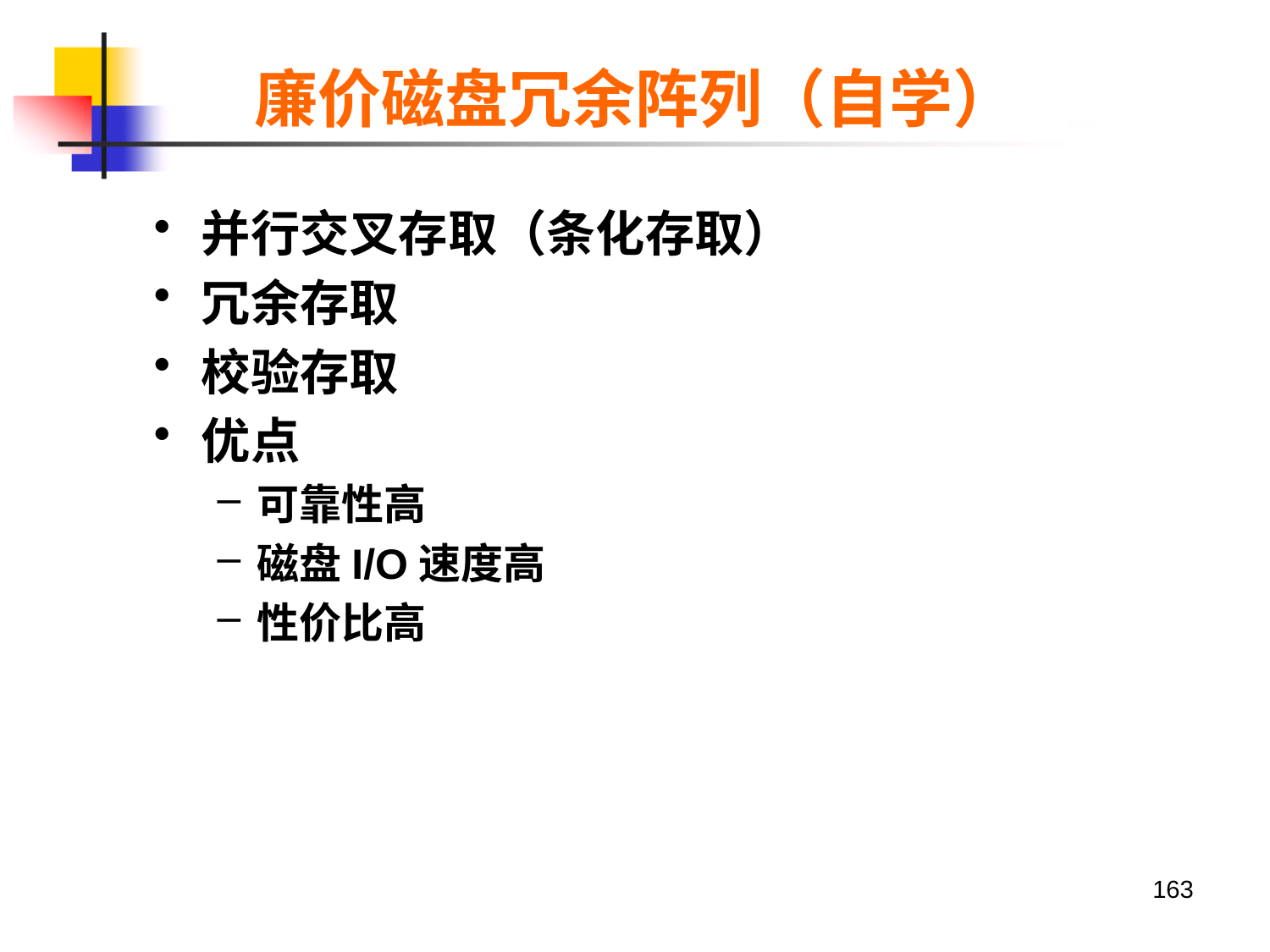

# 廉价磁盘冗余阵列（自学）
并行交叉存取（条化存取）
冗余存取
校验存取
优点
可靠性高
磁盘I/O速度高
性价比高

163